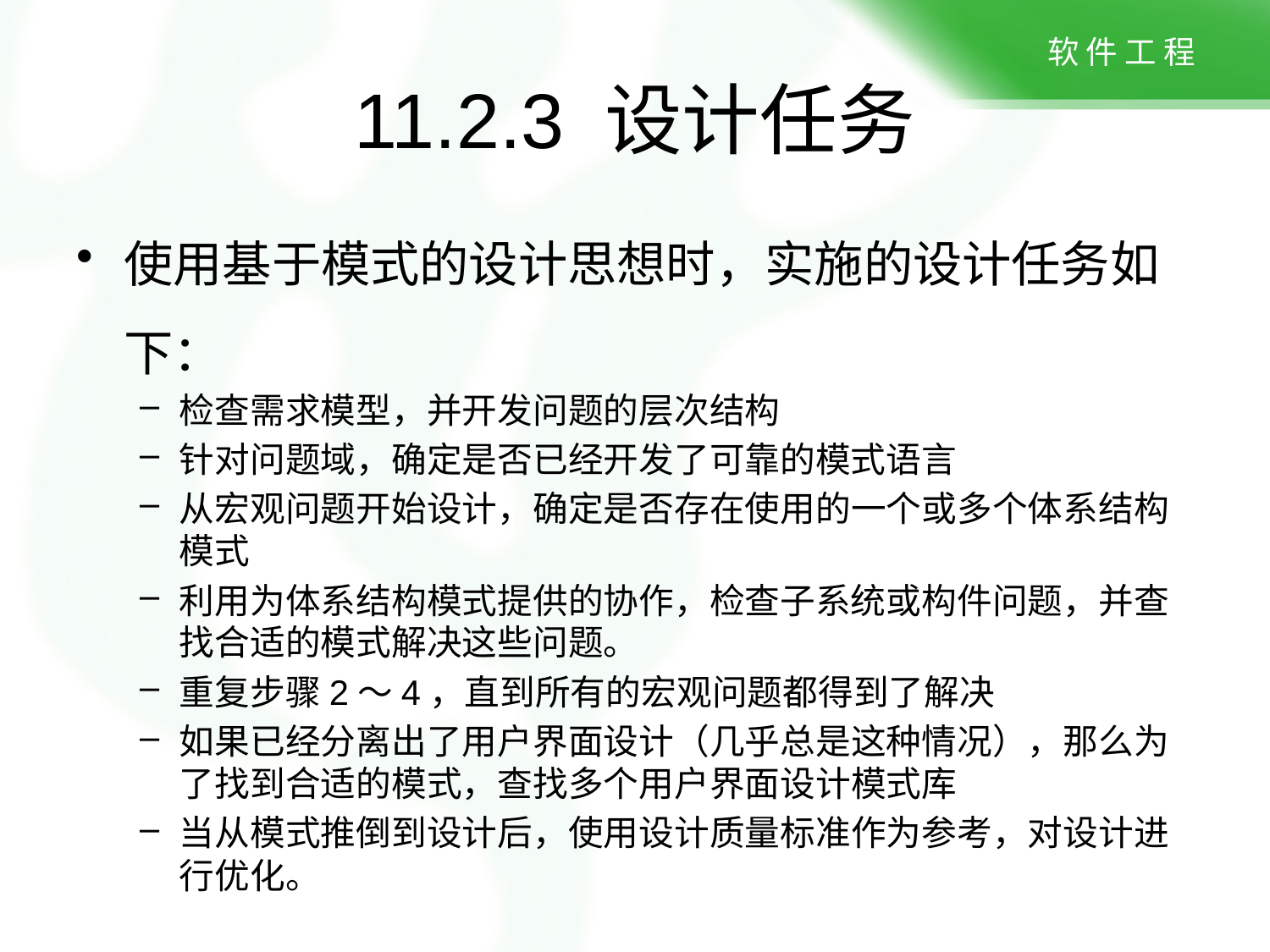

# 11.2.3 设计任务
使用基于模式的设计思想时，实施的设计任务如下：
检查需求模型，并开发问题的层次结构
针对问题域，确定是否已经开发了可靠的模式语言
从宏观问题开始设计，确定是否存在使用的一个或多个体系结构模式
利用为体系结构模式提供的协作，检查子系统或构件问题，并查找合适的模式解决这些问题。
重复步骤2～4，直到所有的宏观问题都得到了解决
如果已经分离出了用户界面设计（几乎总是这种情况），那么为了找到合适的模式，查找多个用户界面设计模式库
当从模式推倒到设计后，使用设计质量标准作为参考，对设计进行优化。